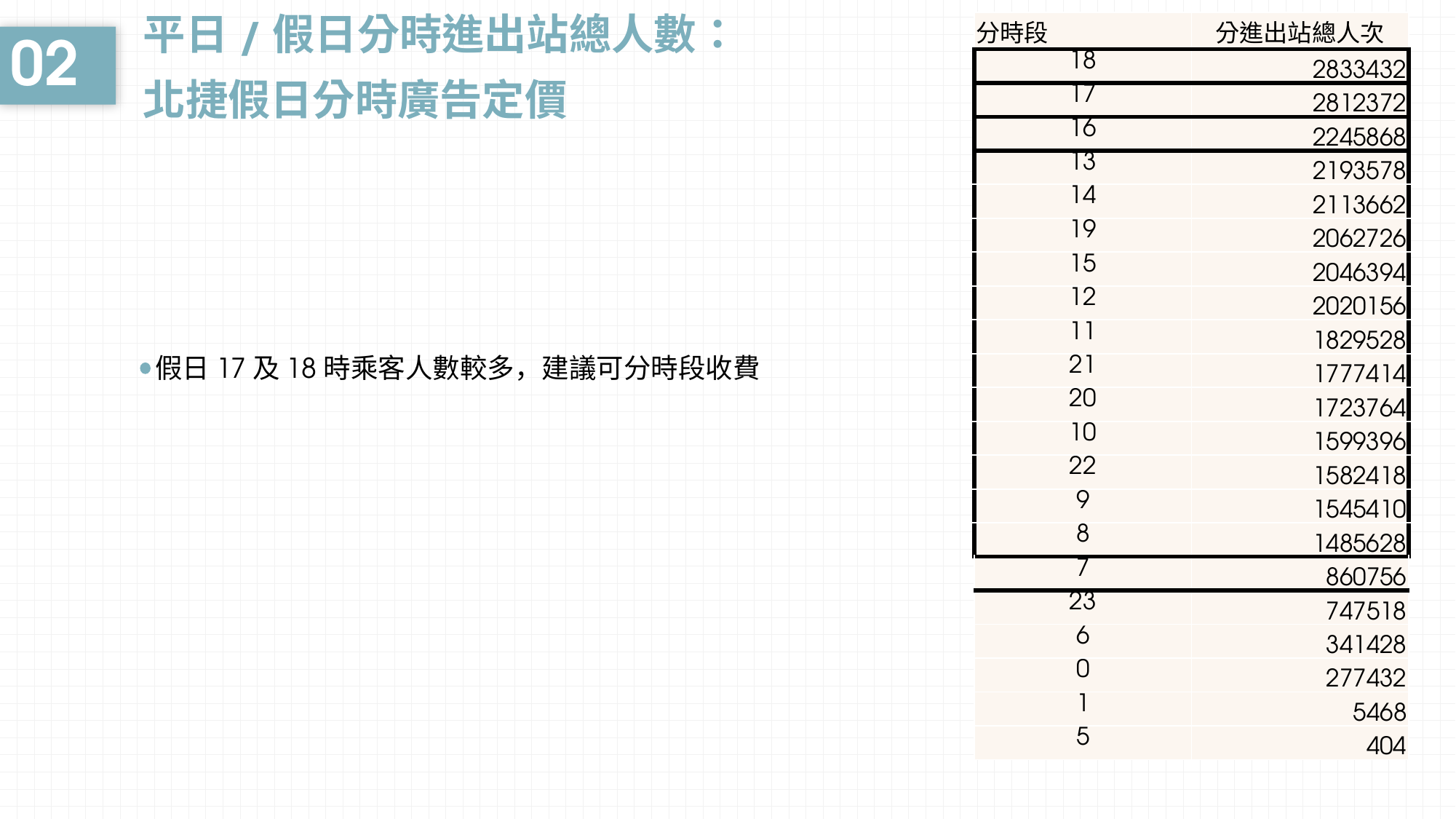

| 分時段 | 分進出站總人次 |
| --- | --- |
| 18 | 2833432 |
| 17 | 2812372 |
| 16 | 2245868 |
| 13 | 2193578 |
| 14 | 2113662 |
| 19 | 2062726 |
| 15 | 2046394 |
| 12 | 2020156 |
| 11 | 1829528 |
| 21 | 1777414 |
| 20 | 1723764 |
| 10 | 1599396 |
| 22 | 1582418 |
| 9 | 1545410 |
| 8 | 1485628 |
| 7 | 860756 |
| 23 | 747518 |
| 6 | 341428 |
| 0 | 277432 |
| 1 | 5468 |
| 5 | 404 |
02
平日/假日分時進出站總人數：
北捷假日分時廣告定價
假日17及18時乘客人數較多，建議可分時段收費